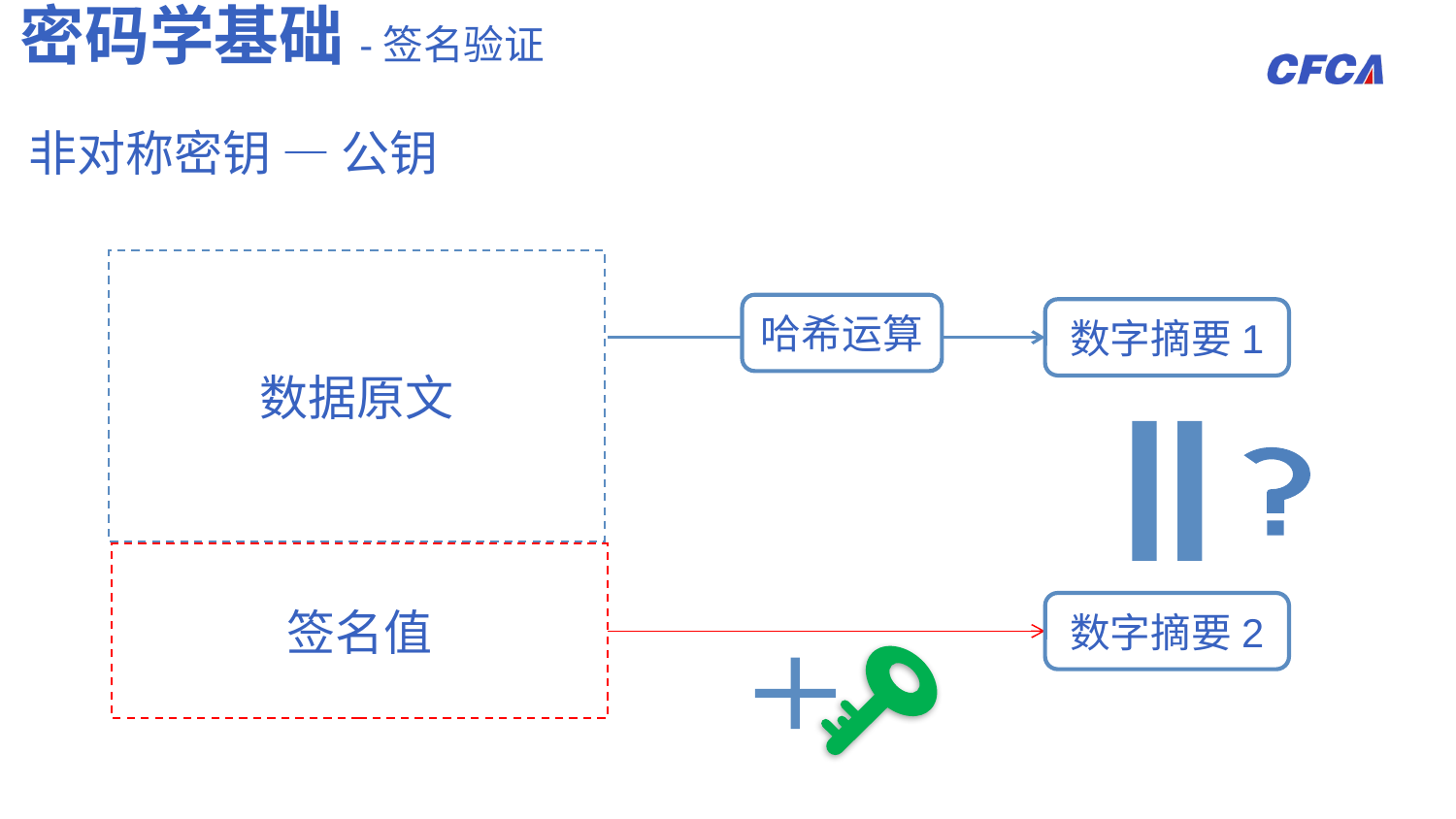

密码学基础-签名验证
非对称密钥 — 公钥

数据原文

哈希运算
数字摘要1

签名值

数字摘要2